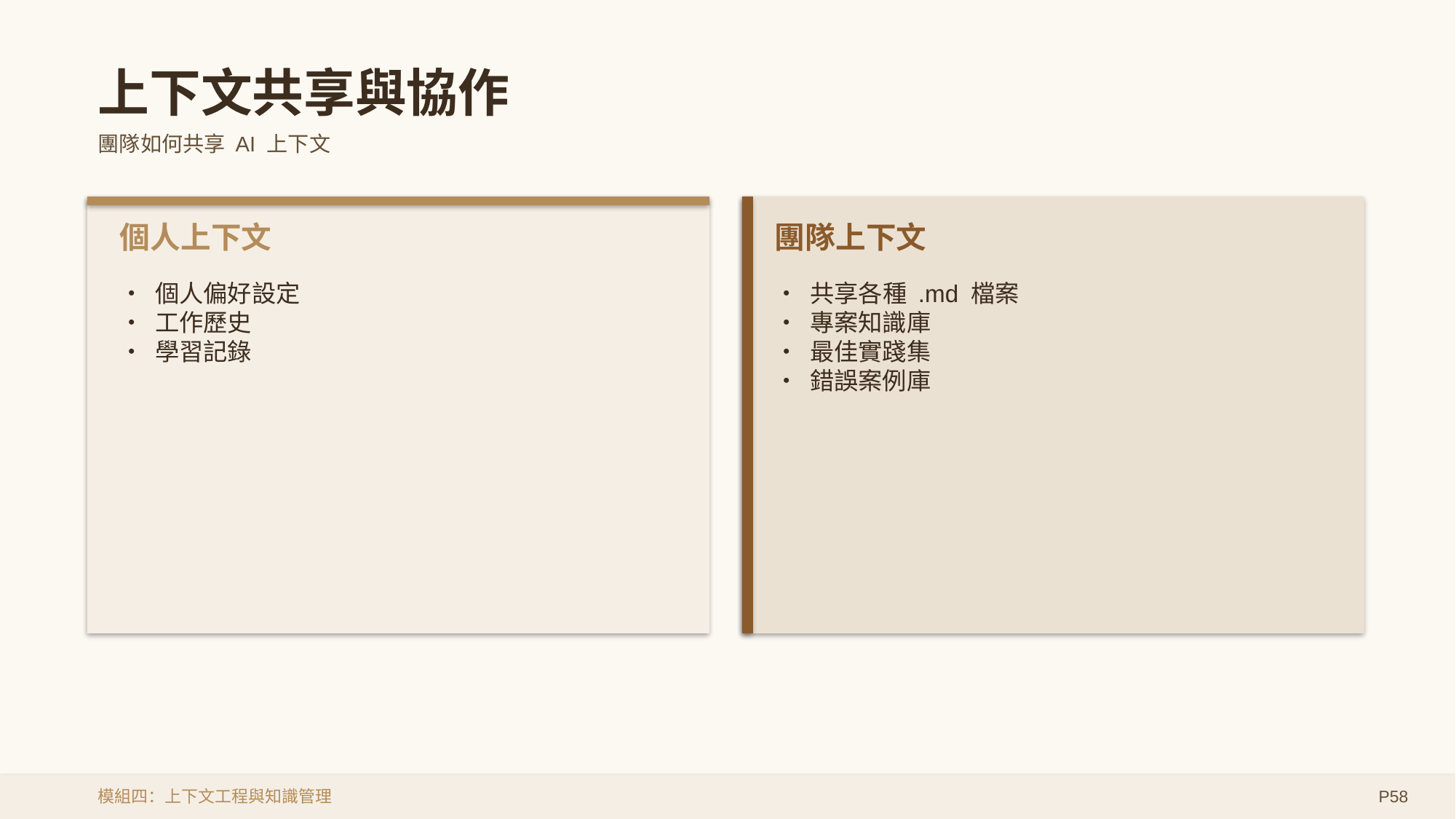

上下文共享與協作
團隊如何共享 AI 上下文

個人上下文
團隊上下文
• 個人偏好設定
• 工作歷史
• 學習記錄
• 共享各種 .md 檔案
• 專案知識庫
• 最佳實踐集
• 錯誤案例庫

模組四：上下文工程與知識管理
P58